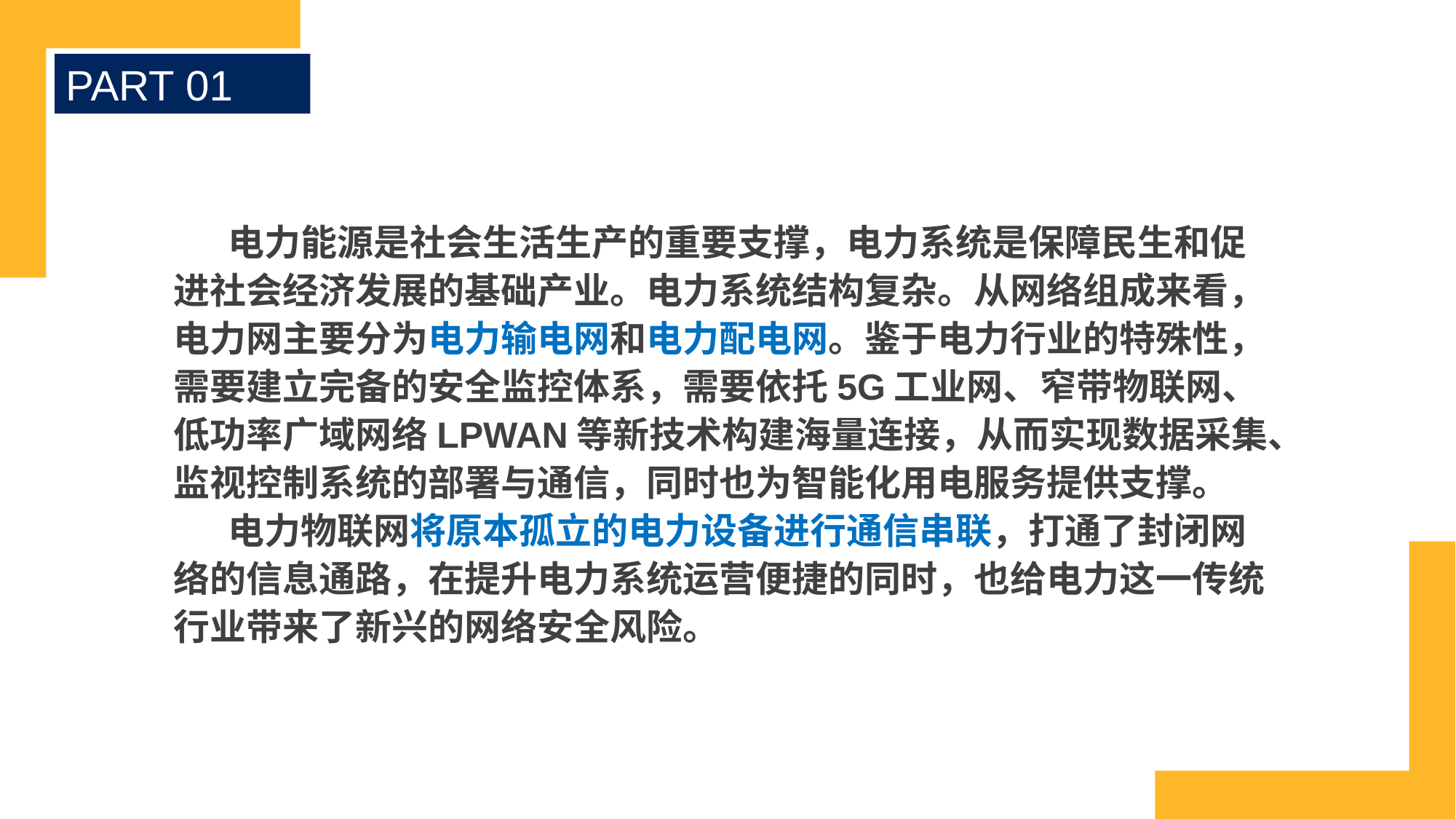

PART 01
电力能源是社会生活生产的重要支撑，电力系统是保障民生和促
进社会经济发展的基础产业。电力系统结构复杂。从网络组成来看，电力网主要分为电力输电网和电力配电网。鉴于电力行业的特殊性，需要建立完备的安全监控体系，需要依托5G工业网、窄带物联网、低功率广域网络LPWAN等新技术构建海量连接，从而实现数据采集、监视控制系统的部署与通信，同时也为智能化用电服务提供支撑。
电力物联网将原本孤立的电力设备进行通信串联，打通了封闭网络的信息通路，在提升电力系统运营便捷的同时，也给电力这一传统行业带来了新兴的网络安全风险。